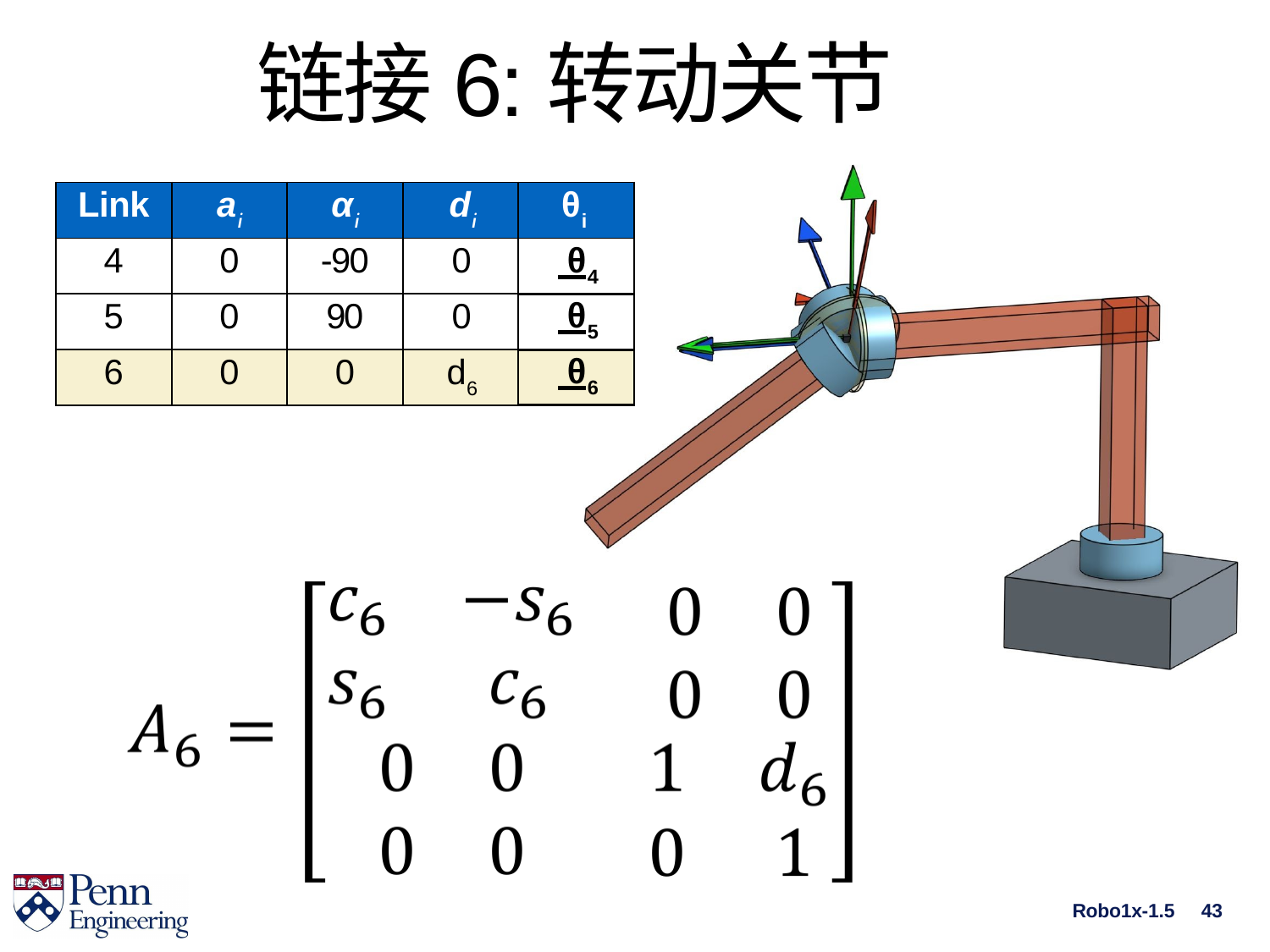

# 链接6:转动关节

| Link | ai | αi | di | θi |
| --- | --- | --- | --- | --- |
| 4 | 0 | -90 | 0 | θ4 |
| 5 | 0 | 90 | 0 | θ5 |
| 6 | 0 | 0 | d6 | θ6 |

Robo1x-1.5
43